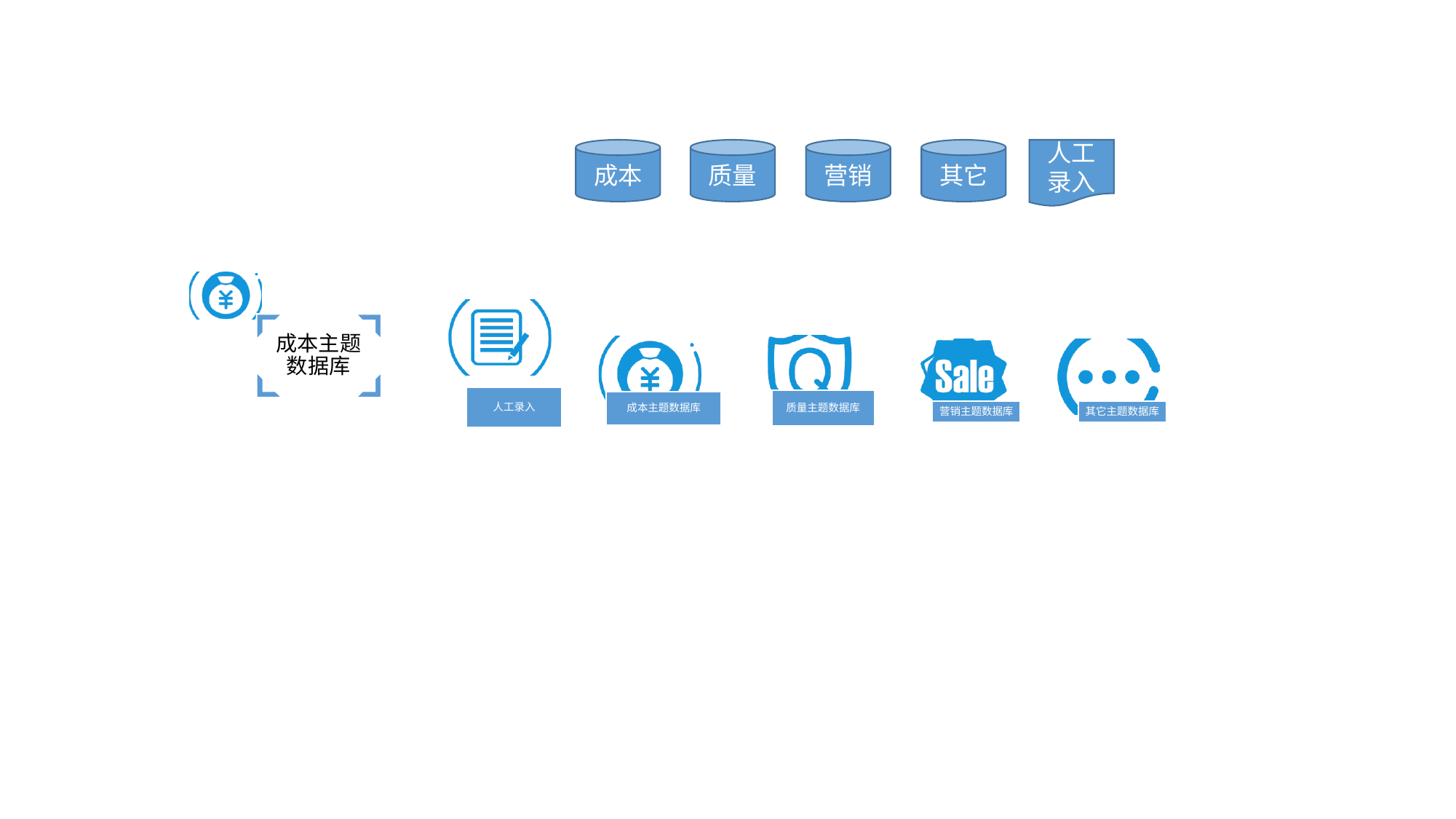

成本
质量
营销
其它
人工录入
成本主题数据库
人工录入
成本主题数据库
质量主题数据库
营销主题数据库
其它主题数据库